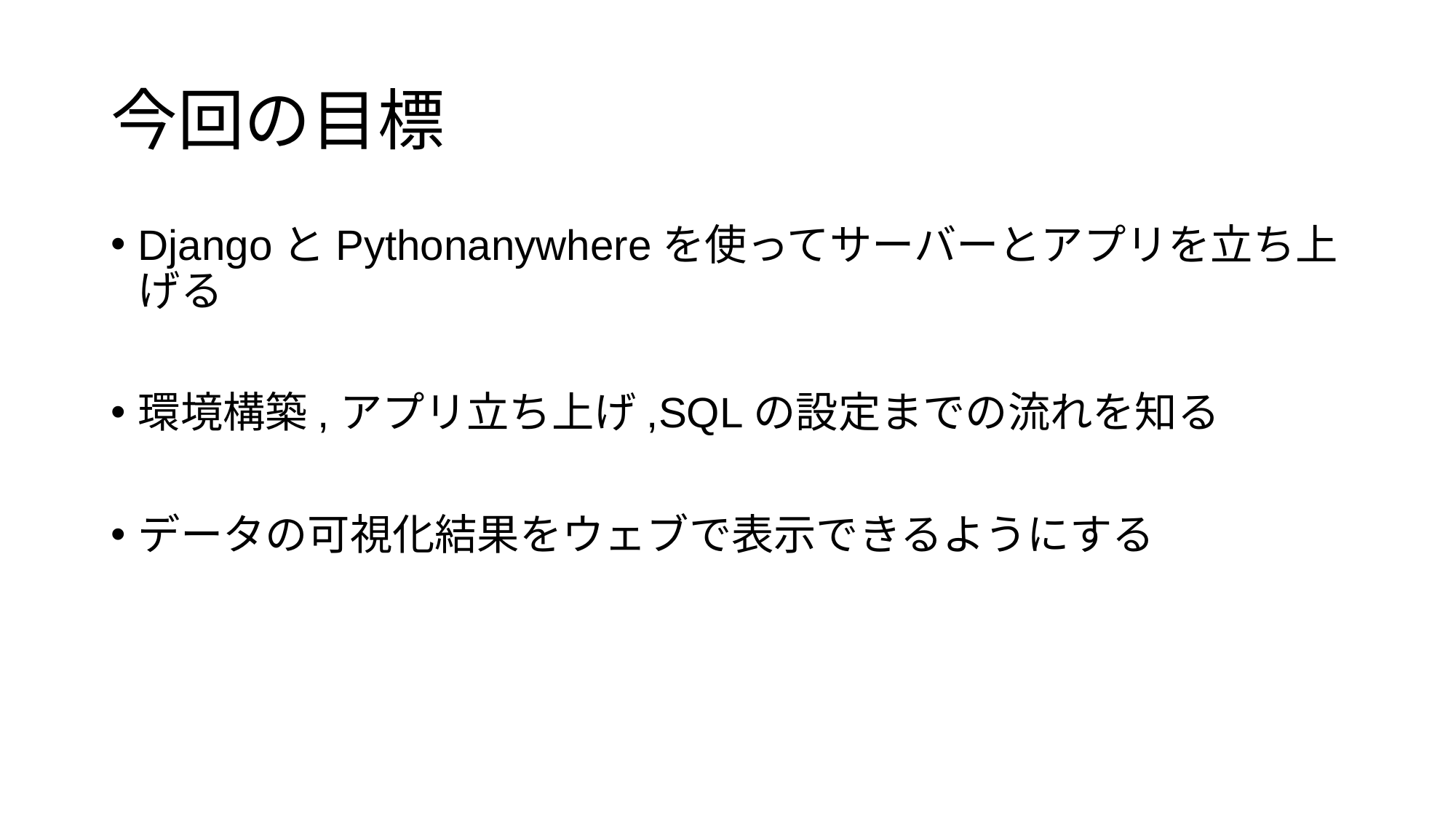

# 今回の目標
DjangoとPythonanywhereを使ってサーバーとアプリを立ち上げる

環境構築,アプリ立ち上げ,SQLの設定までの流れを知る

データの可視化結果をウェブで表示できるようにする